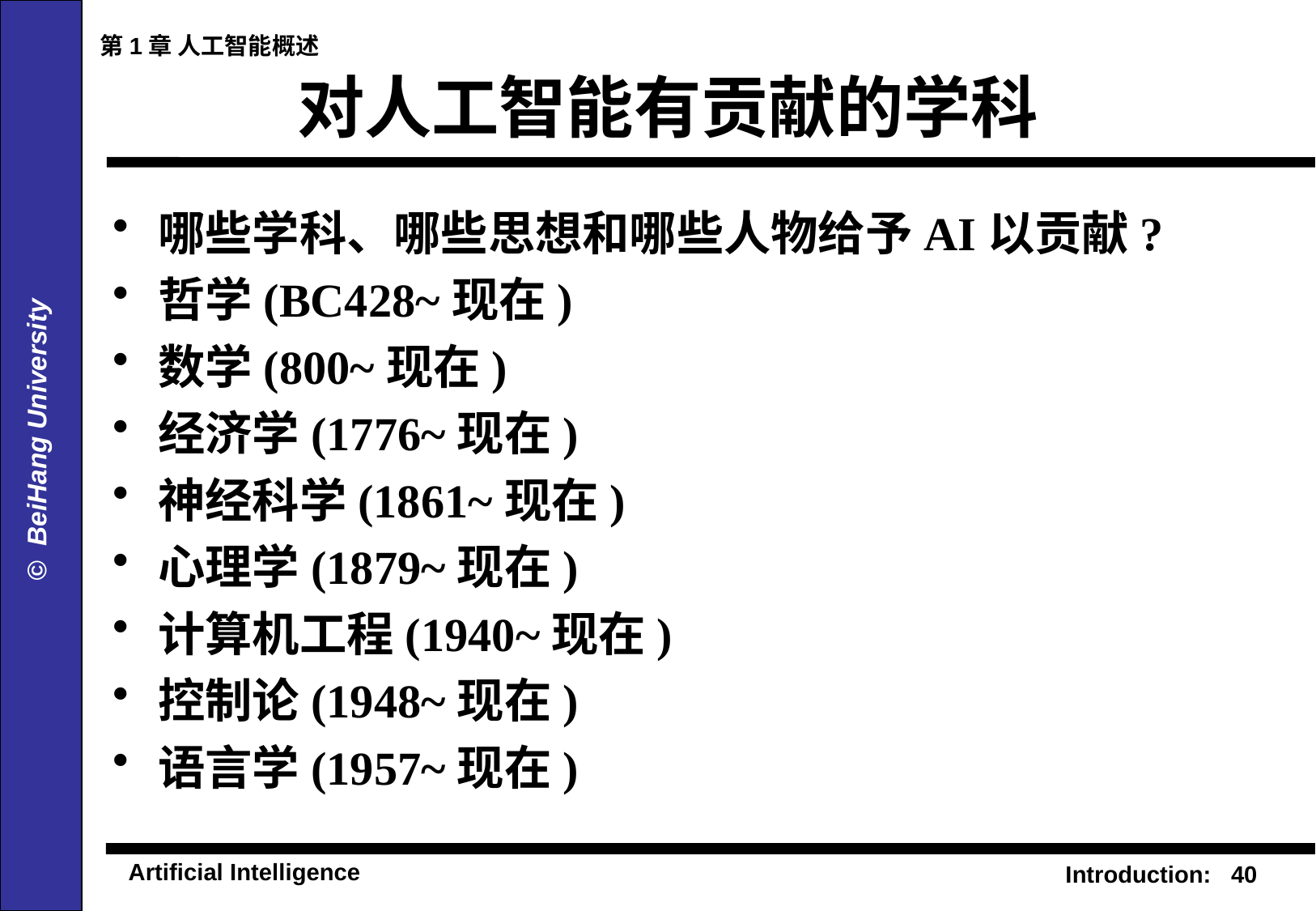

第1章 人工智能概述
# 对人工智能有贡献的学科
哪些学科、哪些思想和哪些人物给予AI以贡献?
哲学(BC428~现在)
数学(800~现在)
经济学(1776~现在)
神经科学(1861~现在)
心理学(1879~现在)
计算机工程(1940~现在)
控制论(1948~现在)
语言学(1957~现在)